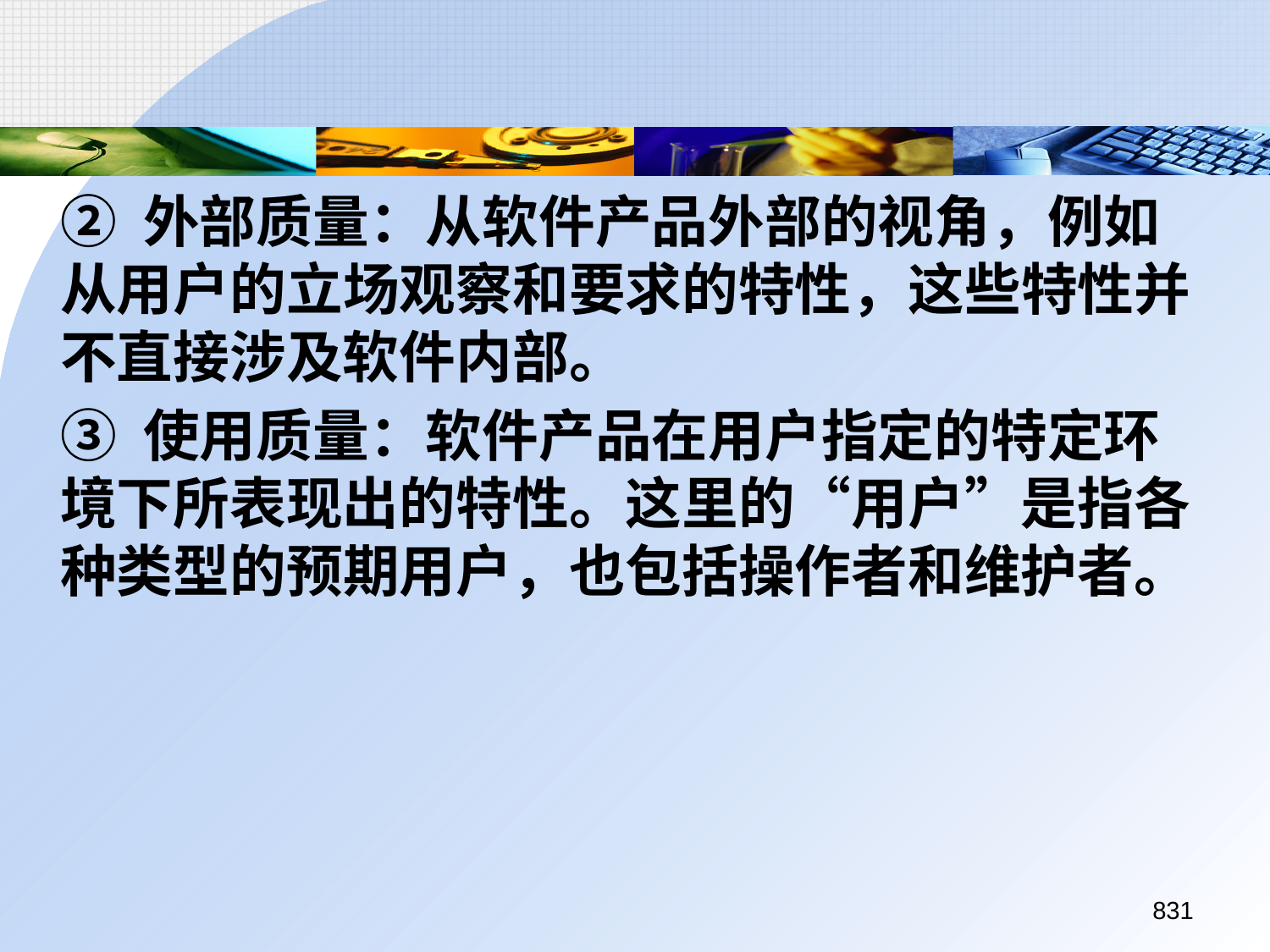

② 外部质量：从软件产品外部的视角，例如从用户的立场观察和要求的特性，这些特性并不直接涉及软件内部。
	③ 使用质量：软件产品在用户指定的特定环境下所表现出的特性。这里的“用户”是指各种类型的预期用户，也包括操作者和维护者。

831